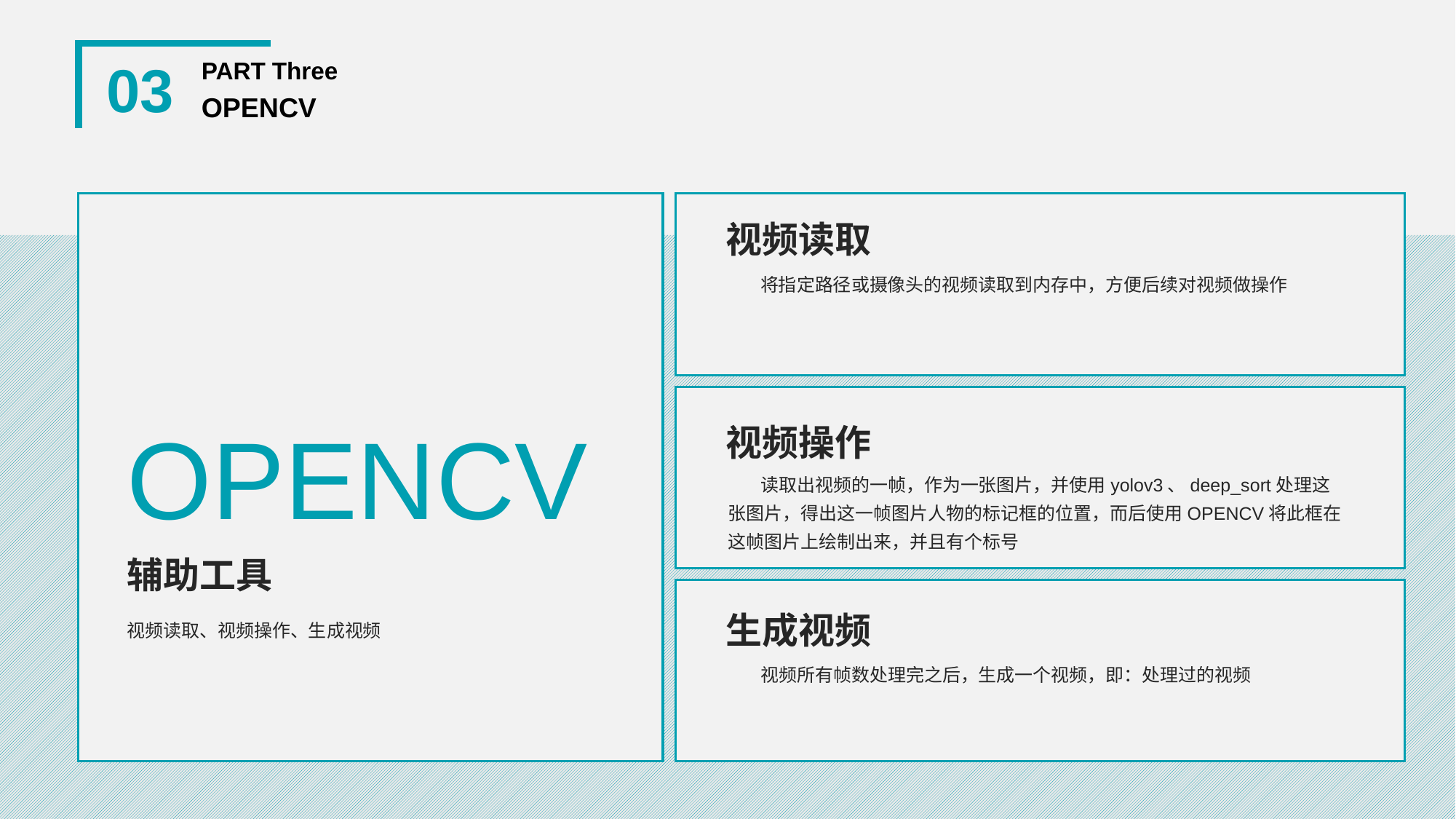

03
PART Three
OPENCV

视频读取
        将指定路径或摄像头的视频读取到内存中，方便后续对视频做操作

OPENCV
视频操作
       读取出视频的一帧，作为一张图片，并使用yolov3、deep_sort处理这张图片，得出这一帧图片人物的标记框的位置，而后使用OPENCV将此框在这帧图片上绘制出来，并且有个标号
辅助工具

生成视频
视频读取、视频操作、生成视频
       视频所有帧数处理完之后，生成一个视频，即：处理过的视频